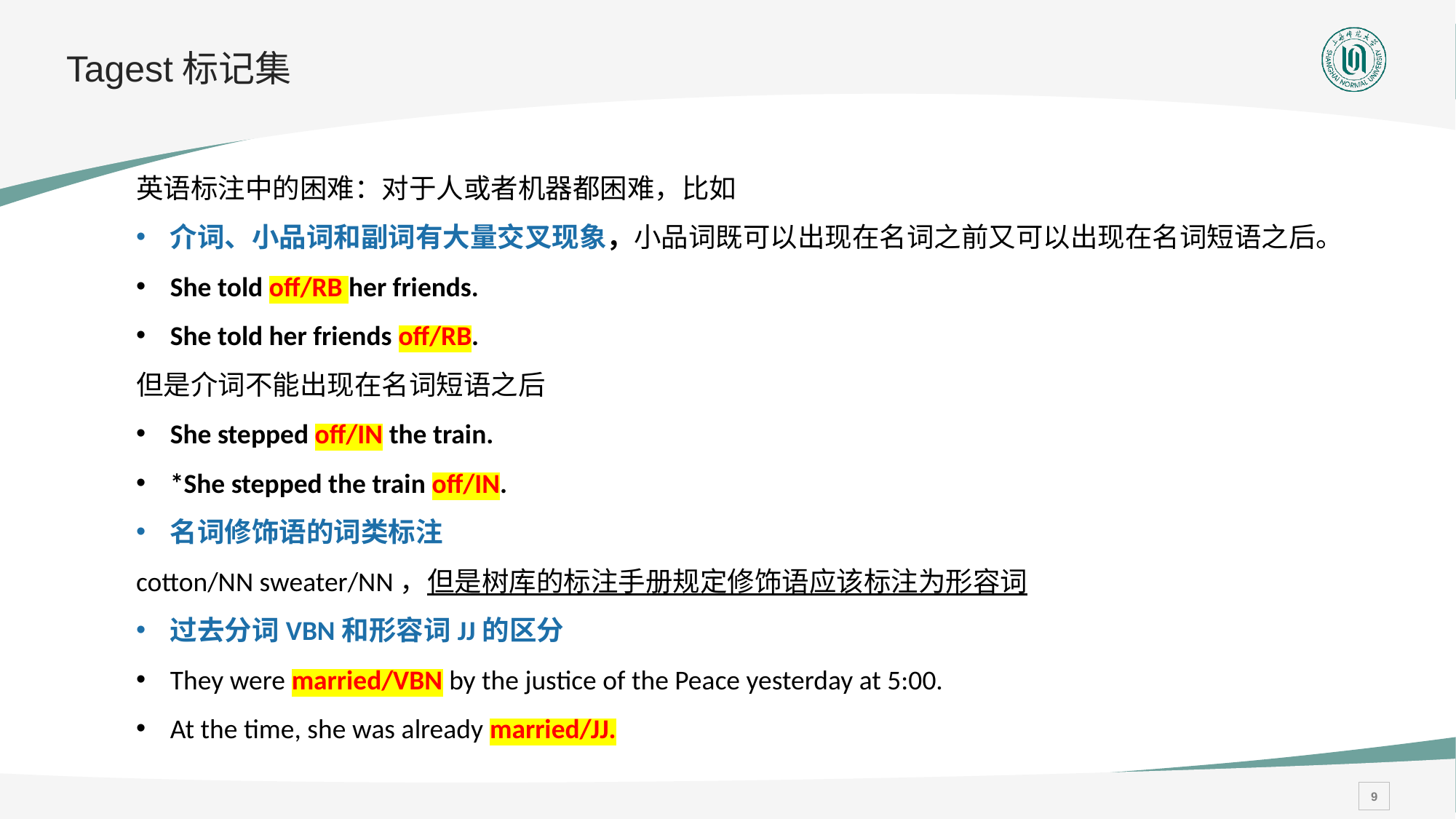

# Tagest标记集
英语标注中的困难：对于人或者机器都困难，比如
介词、小品词和副词有大量交叉现象，小品词既可以出现在名词之前又可以出现在名词短语之后。
She told off/RB her friends.
She told her friends off/RB.
但是介词不能出现在名词短语之后
She stepped off/IN the train.
*She stepped the train off/IN.
名词修饰语的词类标注
cotton/NN sweater/NN，但是树库的标注手册规定修饰语应该标注为形容词
过去分词VBN和形容词JJ的区分
They were married/VBN by the justice of the Peace yesterday at 5:00.
At the time, she was already married/JJ.